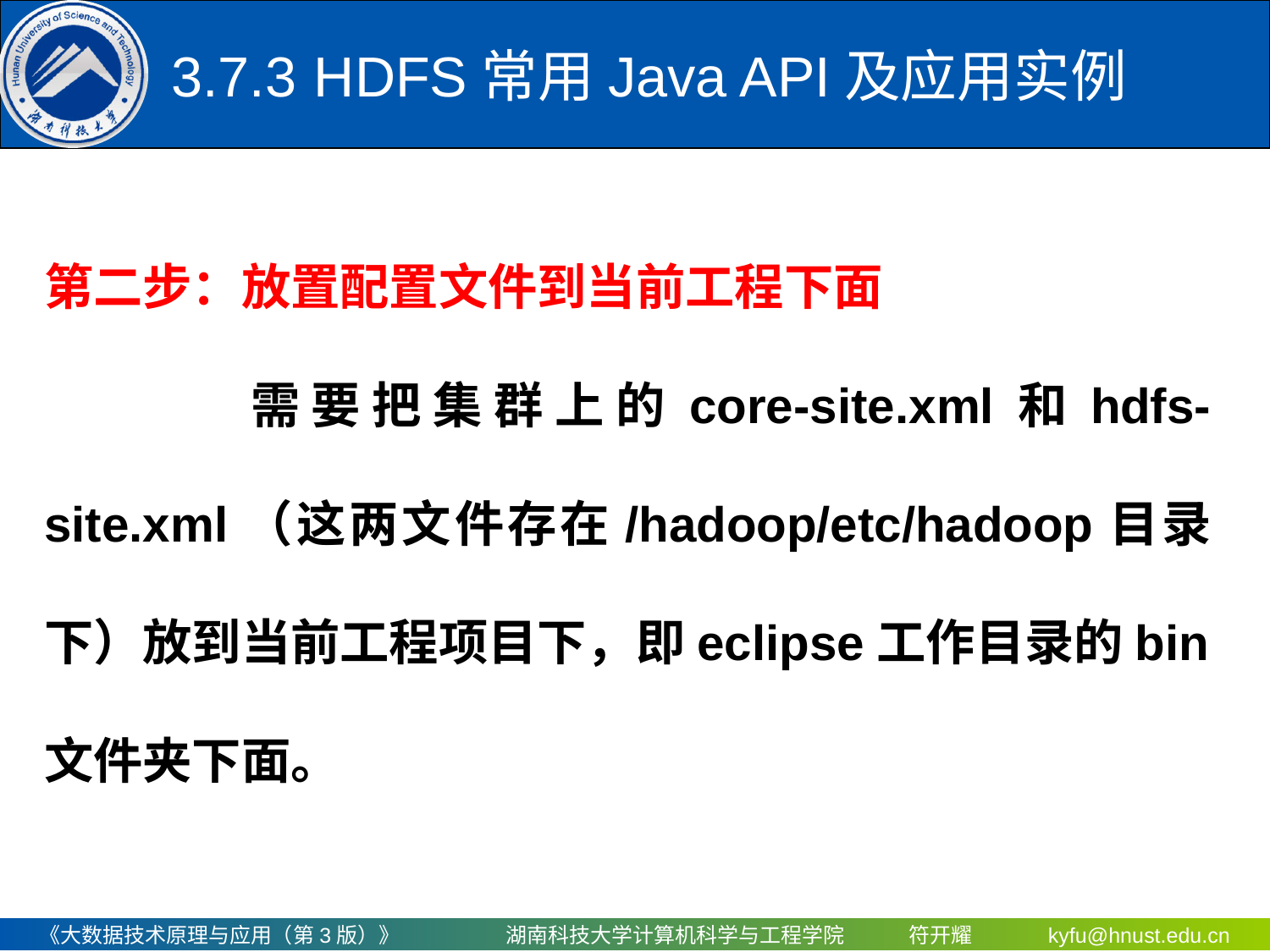

# 3.7.3	 HDFS常用Java API及应用实例
第二步：放置配置文件到当前工程下面
        需要把集群上的core-site.xml和hdfs-site.xml（这两文件存在/hadoop/etc/hadoop目录下）放到当前工程项目下，即eclipse工作目录的bin文件夹下面。